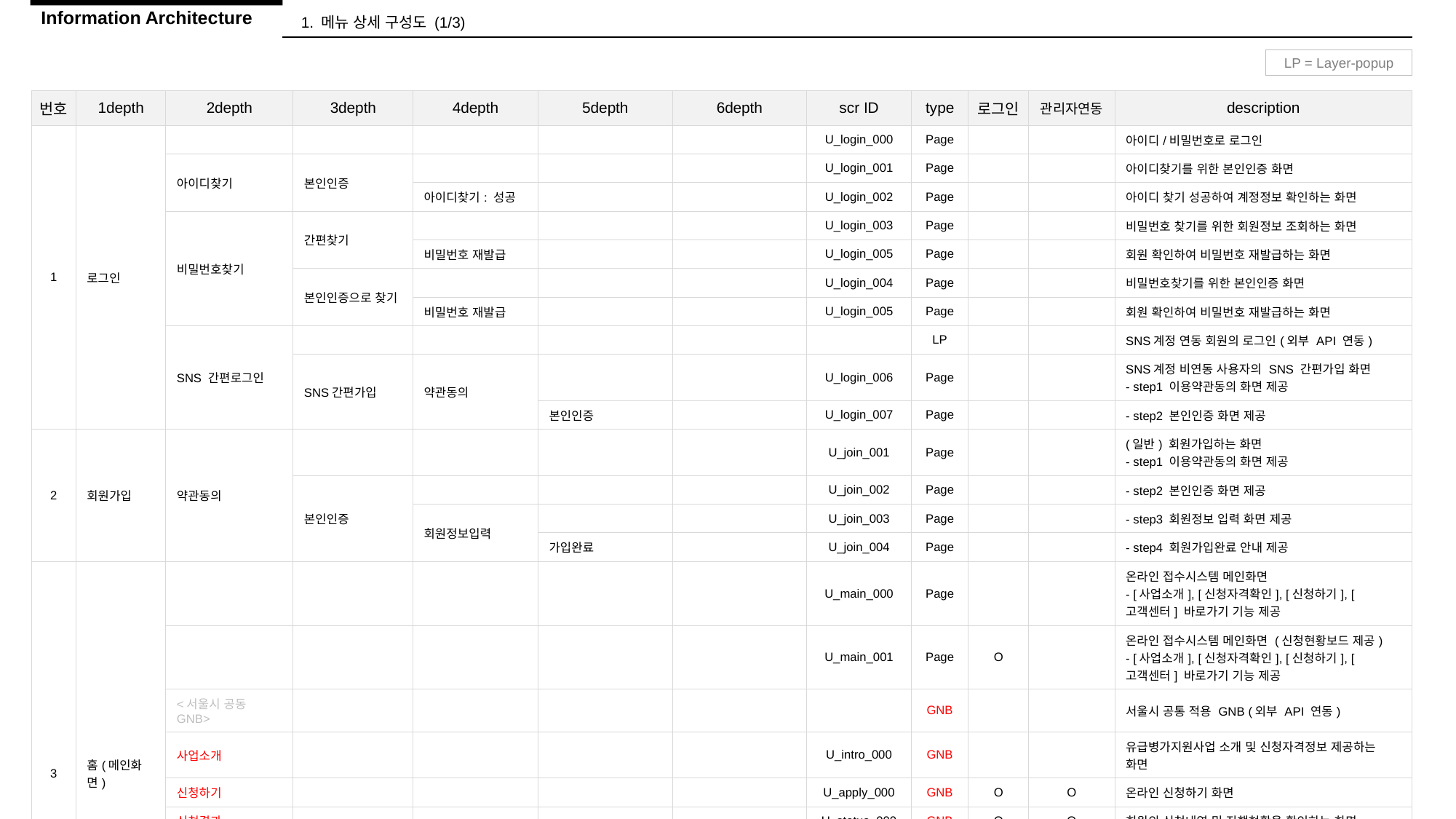

Information Architecture
1. 메뉴 상세 구성도 (1/3)
LP = Layer-popup
| 번호 | 1depth | 2depth | 3depth | 4depth | 5depth | 6depth | scr ID | type | 로그인 | 관리자연동 | description |
| --- | --- | --- | --- | --- | --- | --- | --- | --- | --- | --- | --- |
| 1 | 로그인 |  |  |  |  |  | U\_login\_000 | Page |  |  | 아이디/비밀번호로 로그인 |
|  |  | 아이디찾기 | 본인인증 |  |  |  | U\_login\_001 | Page |  |  | 아이디찾기를 위한 본인인증 화면 |
|  |  |  |  | 아이디찾기: 성공 |  |  | U\_login\_002 | Page |  |  | 아이디 찾기 성공하여 계정정보 확인하는 화면 |
|  |  | 비밀번호찾기 | 간편찾기 |  |  |  | U\_login\_003 | Page |  |  | 비밀번호 찾기를 위한 회원정보 조회하는 화면 |
|  |  |  |  | 비밀번호 재발급 |  |  | U\_login\_005 | Page |  |  | 회원 확인하여 비밀번호 재발급하는 화면 |
|  |  |  | 본인인증으로 찾기 |  |  |  | U\_login\_004 | Page |  |  | 비밀번호찾기를 위한 본인인증 화면 |
|  |  |  |  | 비밀번호 재발급 |  |  | U\_login\_005 | Page |  |  | 회원 확인하여 비밀번호 재발급하는 화면 |
|  |  | SNS 간편로그인 |  |  |  |  |  | LP |  |  | SNS계정 연동 회원의 로그인(외부 API 연동) |
|  |  |  | SNS간편가입 | 약관동의 |  |  | U\_login\_006 | Page |  |  | SNS계정 비연동 사용자의 SNS 간편가입 화면 - step1 이용약관동의 화면 제공 |
|  |  |  |  |  | 본인인증 |  | U\_login\_007 | Page |  |  | - step2 본인인증 화면 제공 |
| 2 | 회원가입 | 약관동의 |  |  |  |  | U\_join\_001 | Page |  |  | (일반) 회원가입하는 화면 - step1 이용약관동의 화면 제공 |
|  |  |  | 본인인증 |  |  |  | U\_join\_002 | Page |  |  | - step2 본인인증 화면 제공 |
|  |  |  |  | 회원정보입력 |  |  | U\_join\_003 | Page |  |  | - step3 회원정보 입력 화면 제공 |
|  |  |  |  |  | 가입완료 |  | U\_join\_004 | Page |  |  | - step4 회원가입완료 안내 제공 |
| 3 | 홈(메인화면) |  |  |  |  |  | U\_main\_000 | Page |  |  | 온라인 접수시스템 메인화면 - [사업소개], [신청자격확인], [신청하기], [고객센터] 바로가기 기능 제공 |
|  |  |  |  |  |  |  | U\_main\_001 | Page | O |  | 온라인 접수시스템 메인화면 (신청현황보드 제공) - [사업소개], [신청자격확인], [신청하기], [고객센터] 바로가기 기능 제공 |
| 3 | 홈(메인화면) | <서울시 공동 GNB> |  |  |  |  |  | GNB |  |  | 서울시 공통 적용 GNB (외부 API 연동) |
|  |  | 사업소개 |  |  |  |  | U\_intro\_000 | GNB |  |  | 유급병가지원사업 소개 및 신청자격정보 제공하는 화면 |
|  |  | 신청하기 |  |  |  |  | U\_apply\_000 | GNB | O | O | 온라인 신청하기 화면 |
|  |  | 신청결과 |  |  |  |  | U\_status\_000 | GNB | O | O | 회원의 신청내역 및 진행현황을 확인하는 화면 |
|  |  | 고객센터 |  |  |  |  | U\_CS1\_000 | GNB |  | O | 공지사항, FAQ, 1:1문의, 이용안내 등 고객 서비스 화면 |
|  |  | 로그인 |  |  |  |  | U\_login\_000 | Page |  |  | 로그인 화면 |
|  |  | 회원가입 |  |  |  |  | U\_join\_001 | Page |  |  | (일반)회원가입 화면 |
|  |  | 계정정보(마이페이지) |  |  |  |  | U\_mypage\_001 | Page | O |  | 마에페이지 화면 |